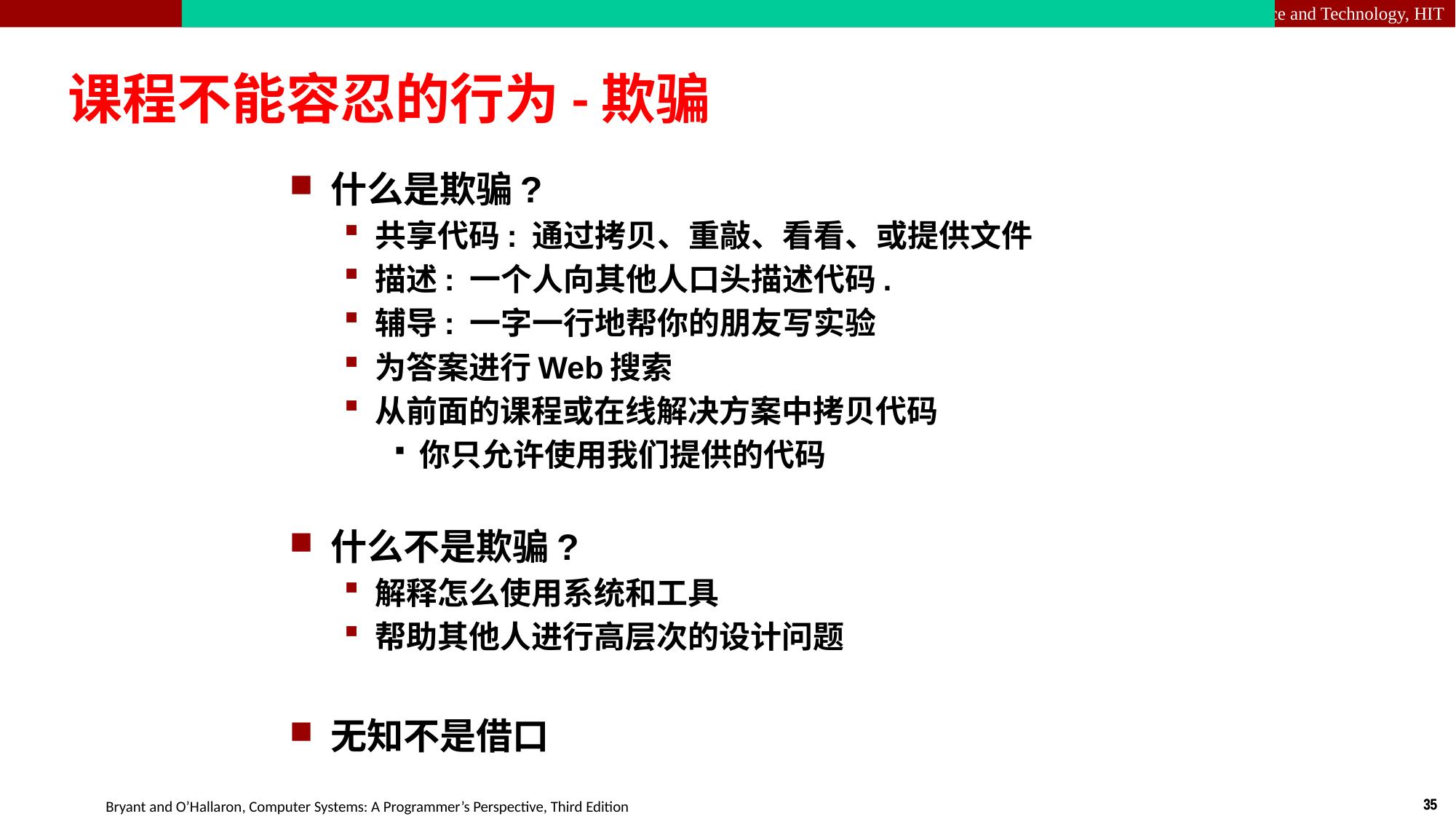

# 课程不能容忍的行为-欺骗
什么是欺骗?
共享代码: 通过拷贝、重敲、看看、或提供文件
描述: 一个人向其他人口头描述代码.
辅导: 一字一行地帮你的朋友写实验
为答案进行Web搜索
从前面的课程或在线解决方案中拷贝代码
你只允许使用我们提供的代码

什么不是欺骗?
解释怎么使用系统和工具
帮助其他人进行高层次的设计问题

无知不是借口